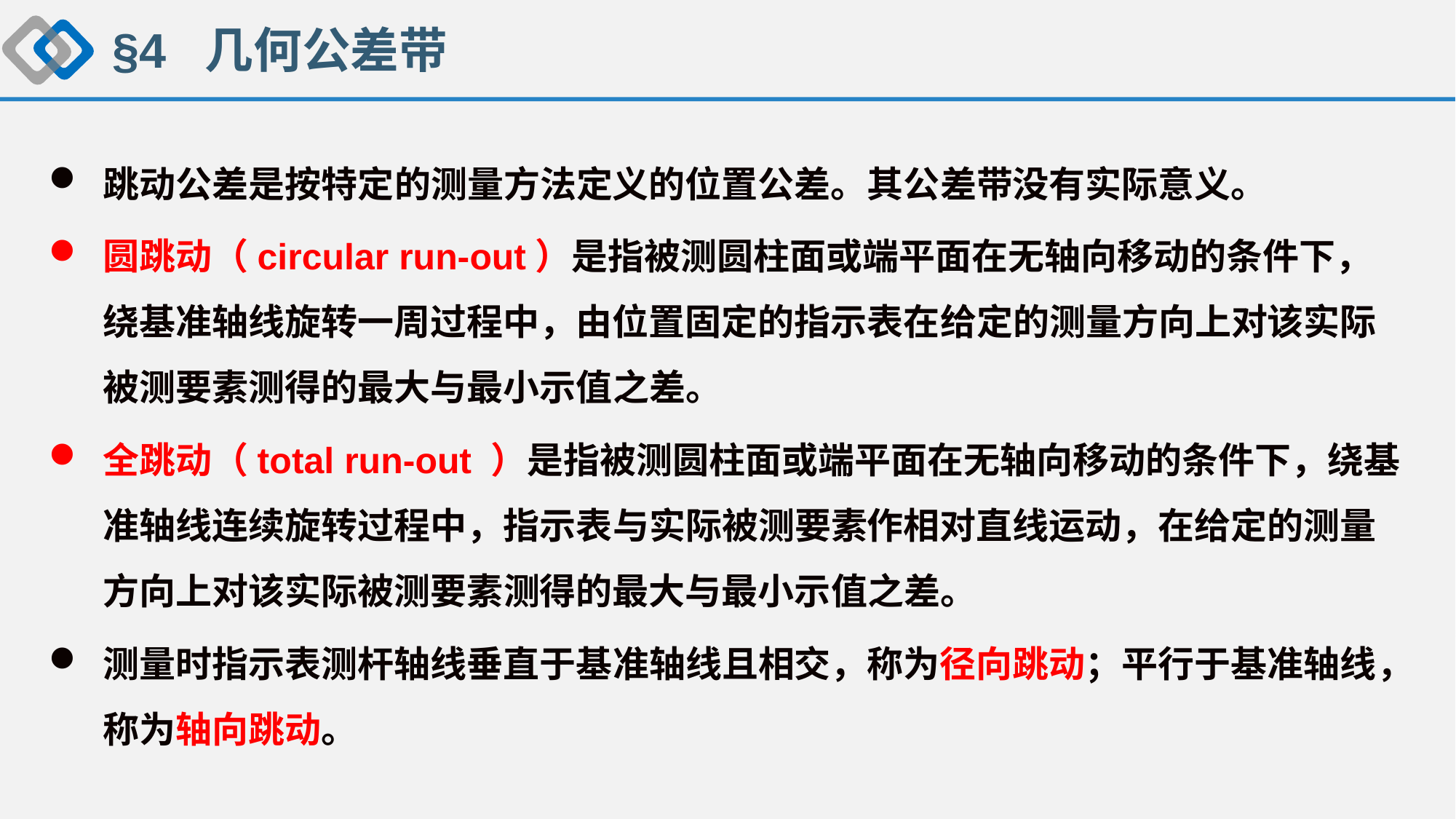

§4  几何公差带
跳动公差是按特定的测量方法定义的位置公差。其公差带没有实际意义。
圆跳动（circular run-out）是指被测圆柱面或端平面在无轴向移动的条件下，绕基准轴线旋转一周过程中，由位置固定的指示表在给定的测量方向上对该实际被测要素测得的最大与最小示值之差。
全跳动（total run-out ）是指被测圆柱面或端平面在无轴向移动的条件下，绕基准轴线连续旋转过程中，指示表与实际被测要素作相对直线运动，在给定的测量方向上对该实际被测要素测得的最大与最小示值之差。
测量时指示表测杆轴线垂直于基准轴线且相交，称为径向跳动；平行于基准轴线，称为轴向跳动。